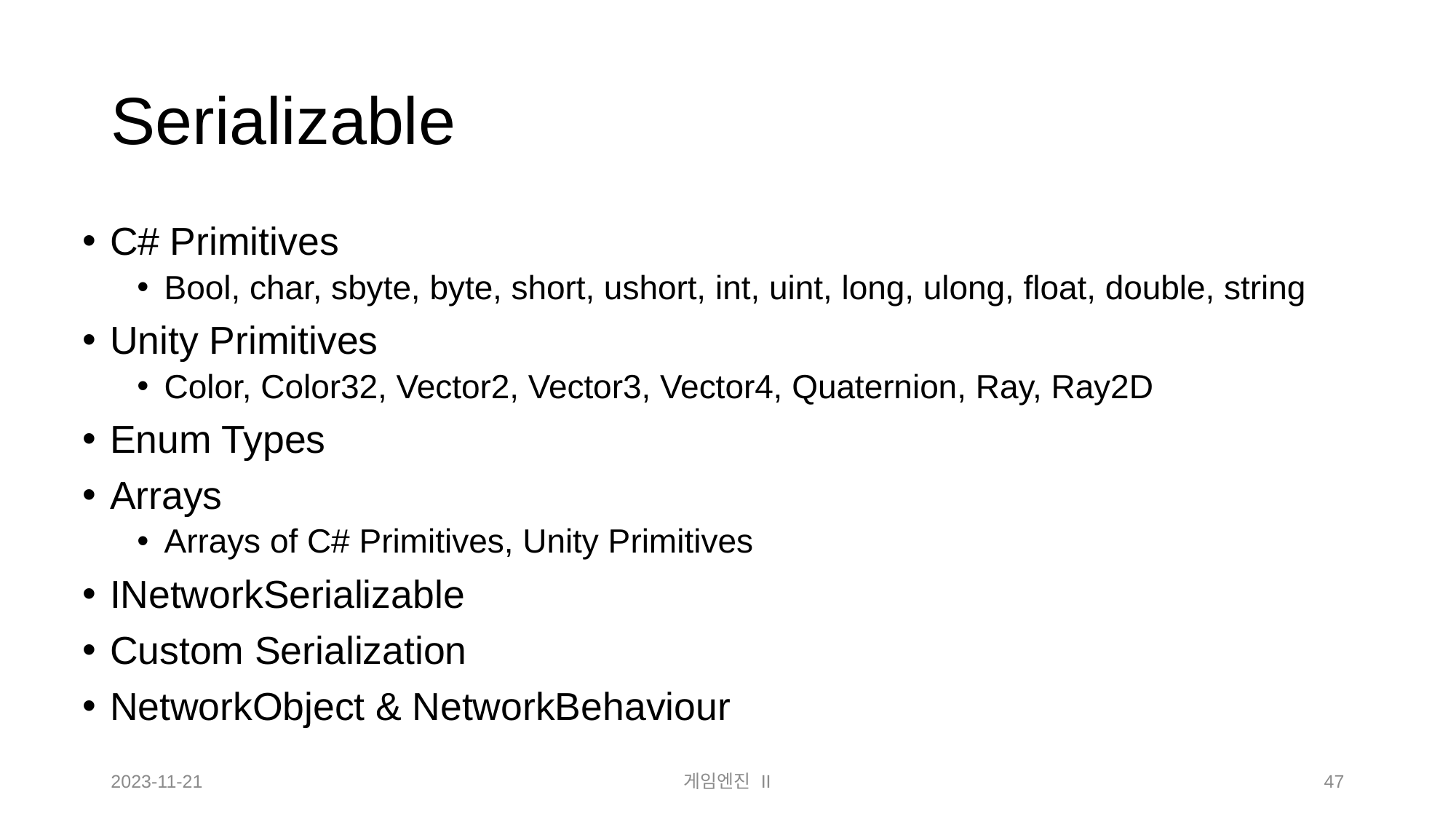

# Serializable
C# Primitives
Bool, char, sbyte, byte, short, ushort, int, uint, long, ulong, float, double, string
Unity Primitives
Color, Color32, Vector2, Vector3, Vector4, Quaternion, Ray, Ray2D
Enum Types
Arrays
Arrays of C# Primitives, Unity Primitives
INetworkSerializable
Custom Serialization
NetworkObject & NetworkBehaviour
2023-11-21
게임엔진 II
47